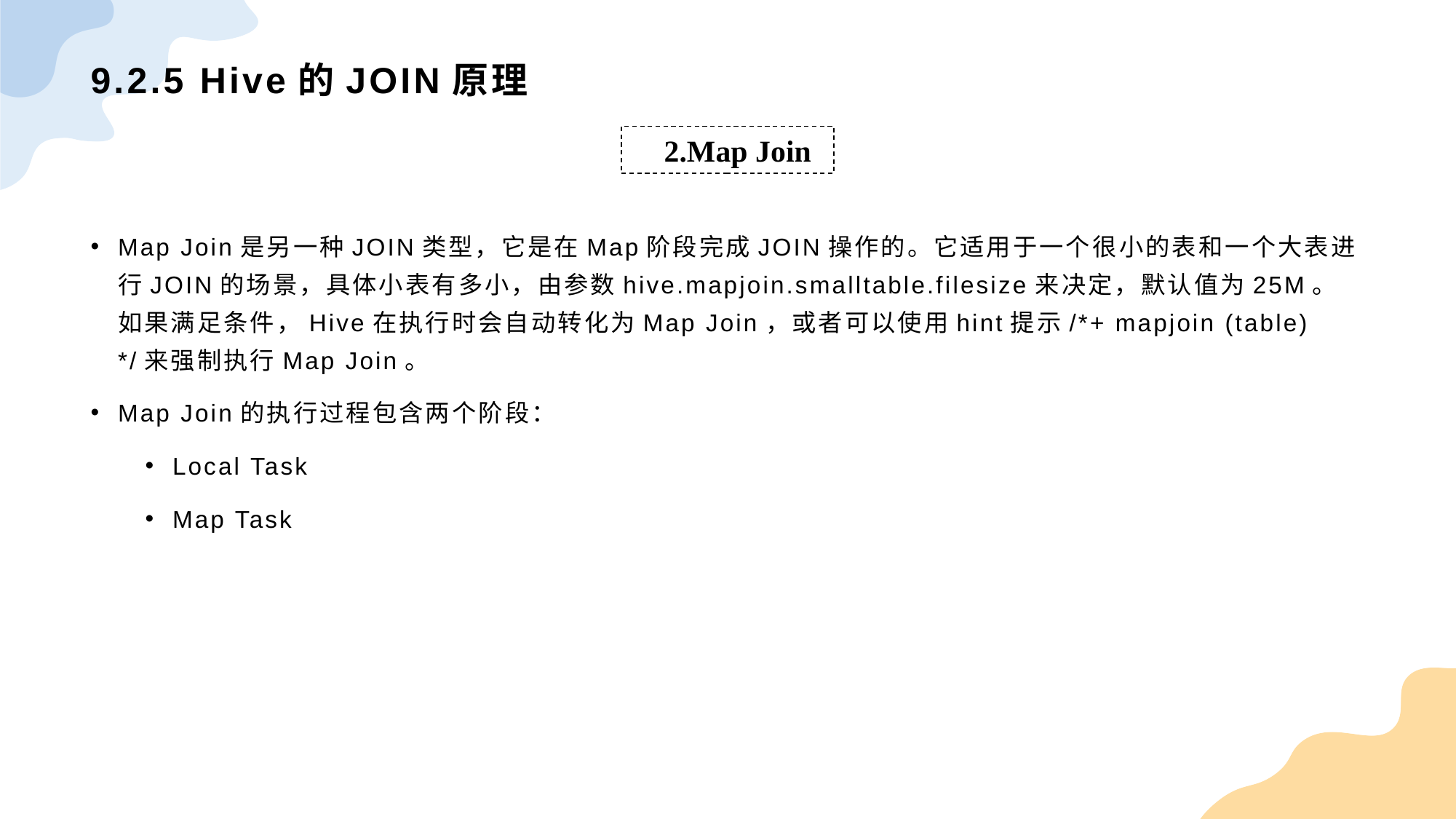

# 9.2.5 Hive的JOIN原理
2.Map Join
Map Join是另一种JOIN类型，它是在Map阶段完成JOIN操作的。它适用于一个很小的表和一个大表进行JOIN的场景，具体小表有多小，由参数hive.mapjoin.smalltable.filesize来决定，默认值为25M。如果满足条件，Hive在执行时会自动转化为Map Join，或者可以使用hint提示/*+ mapjoin (table) */来强制执行Map Join。
Map Join的执行过程包含两个阶段：
Local Task
Map Task